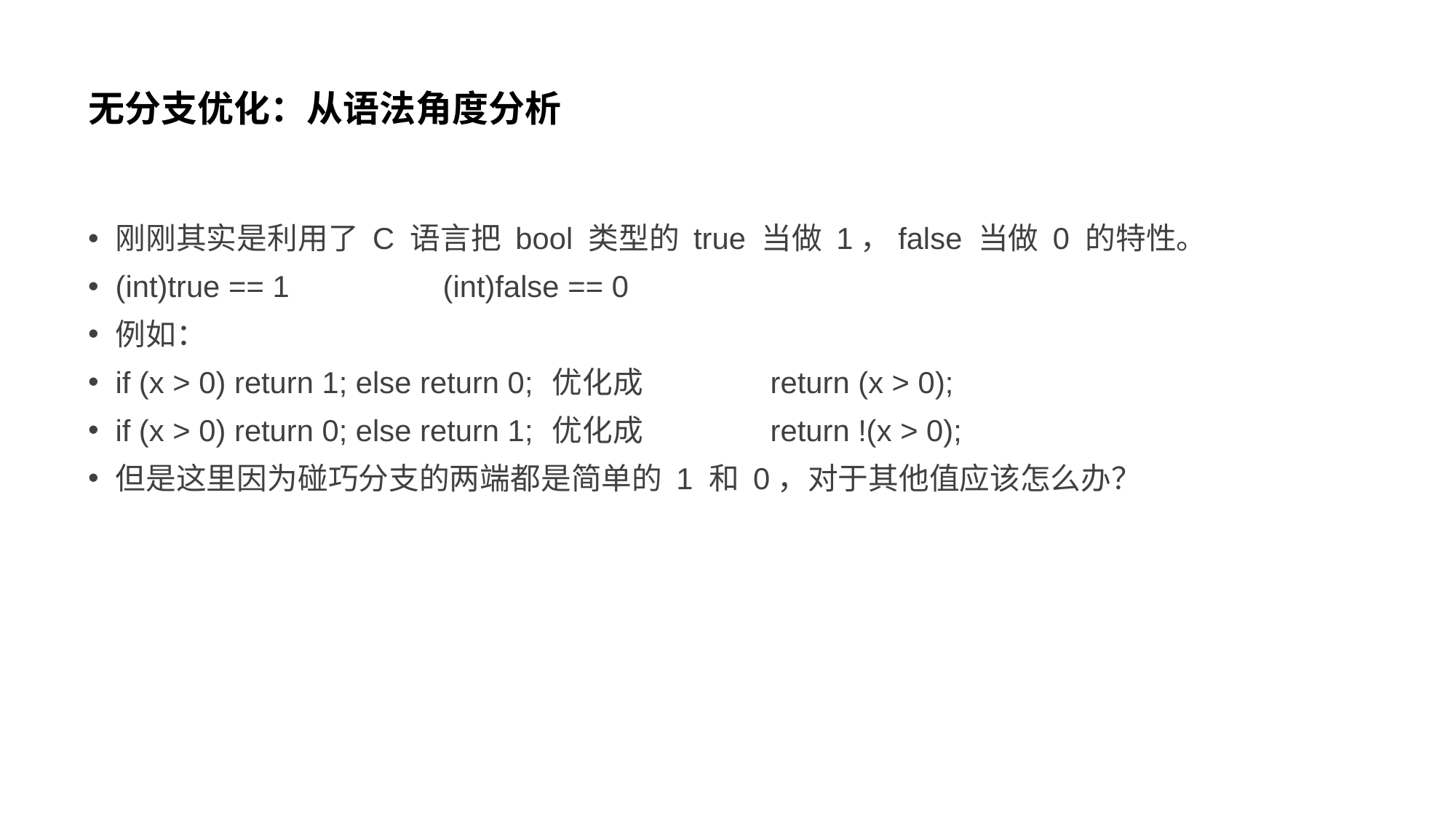

# 无分支优化：从语法角度分析
刚刚其实是利用了 C 语言把 bool 类型的 true 当做 1，false 当做 0 的特性。
(int)true == 1		(int)false == 0
例如：
if (x > 0) return 1; else return 0;	优化成		return (x > 0);
if (x > 0) return 0; else return 1;	优化成		return !(x > 0);
但是这里因为碰巧分支的两端都是简单的 1 和 0，对于其他值应该怎么办？